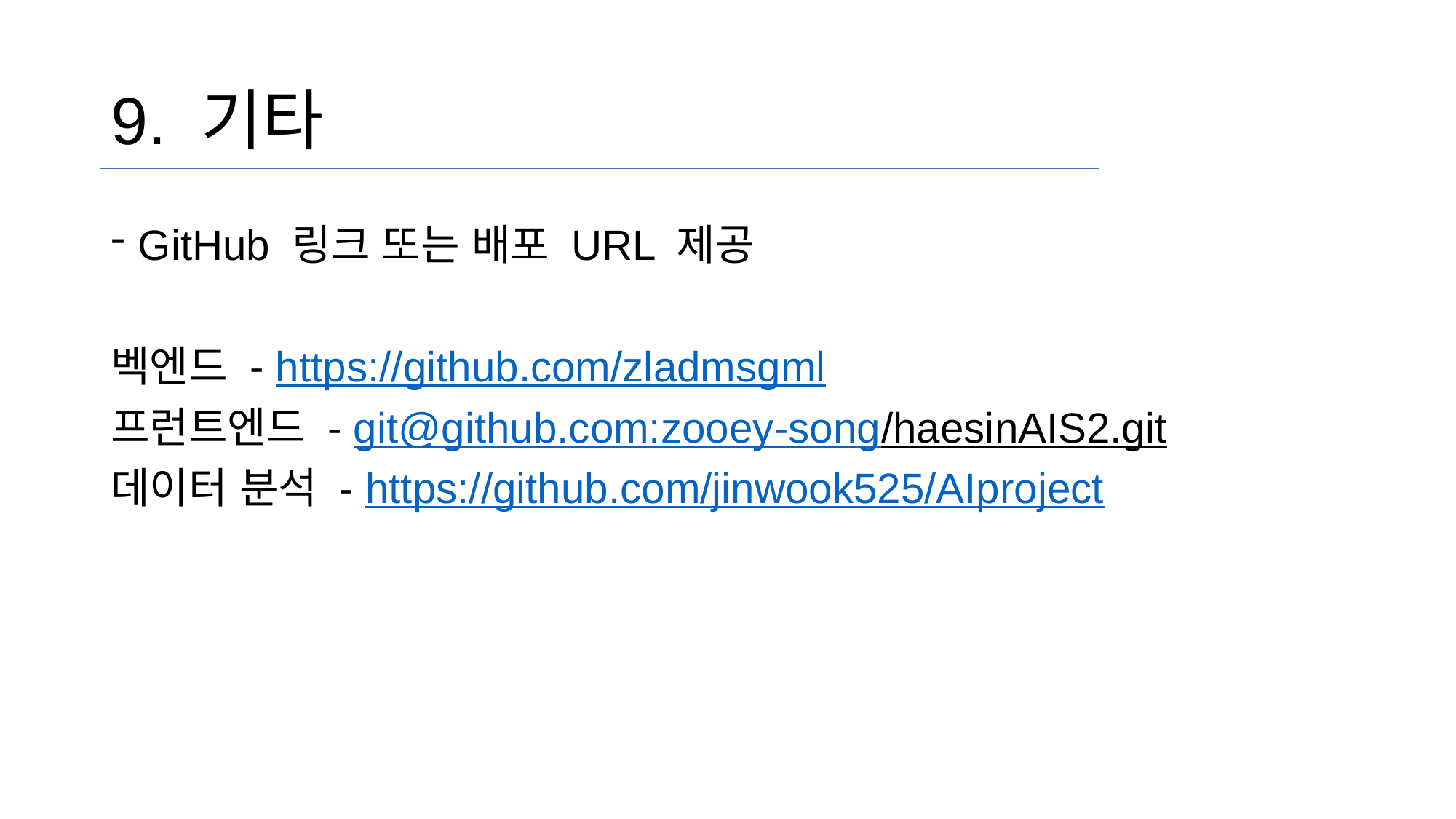

# 9. 기타
GitHub 링크 또는 배포 URL 제공

벡엔드 - https://github.com/zladmsgml
프런트엔드 - git@github.com:zooey-song/haesinAIS2.git
데이터 분석 - https://github.com/jinwook525/AIproject